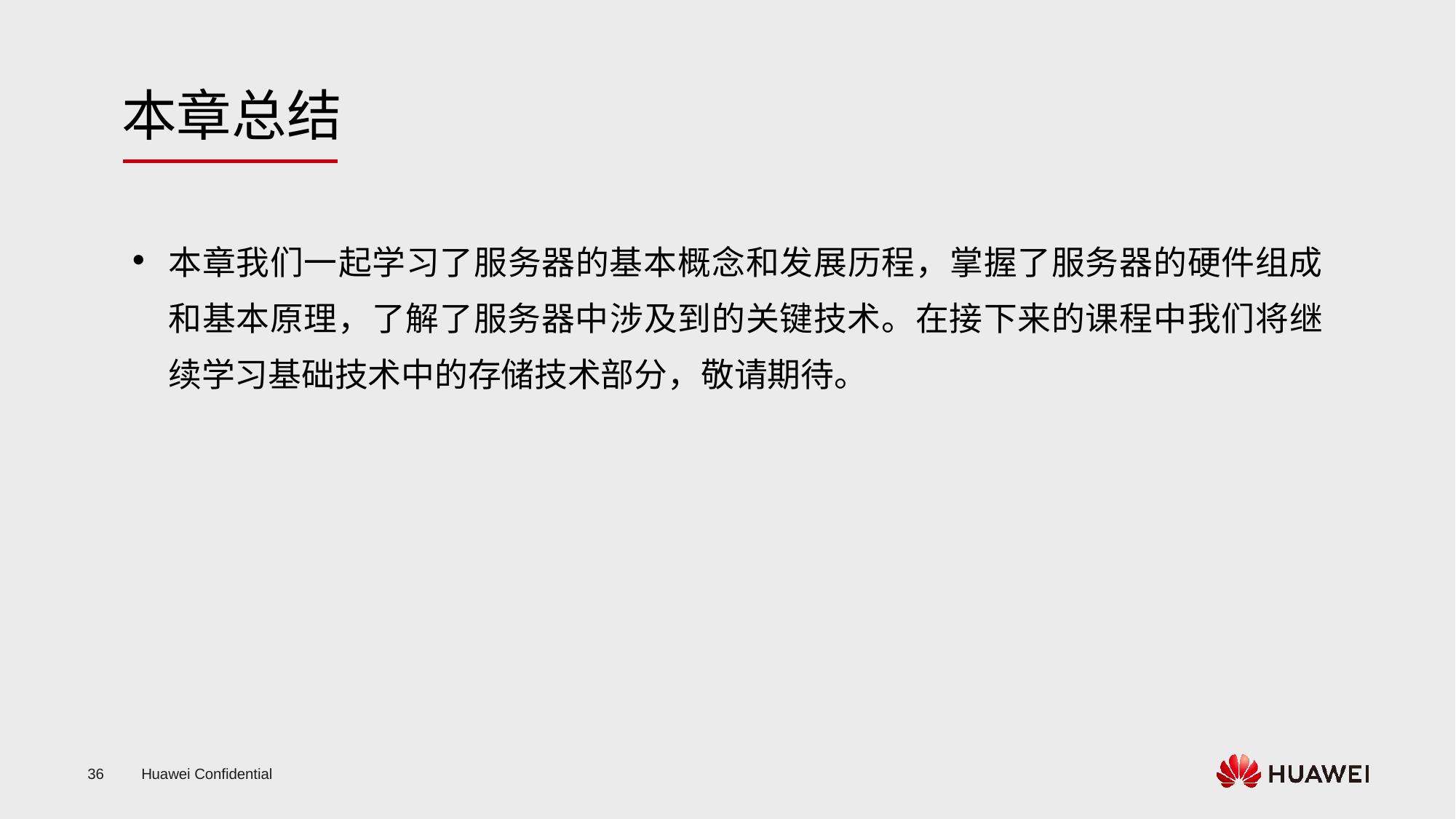

本章我们一起学习了服务器的基本概念和发展历程，掌握了服务器的硬件组成和基本原理，了解了服务器中涉及到的关键技术。在接下来的课程中我们将继续学习基础技术中的存储技术部分，敬请期待。